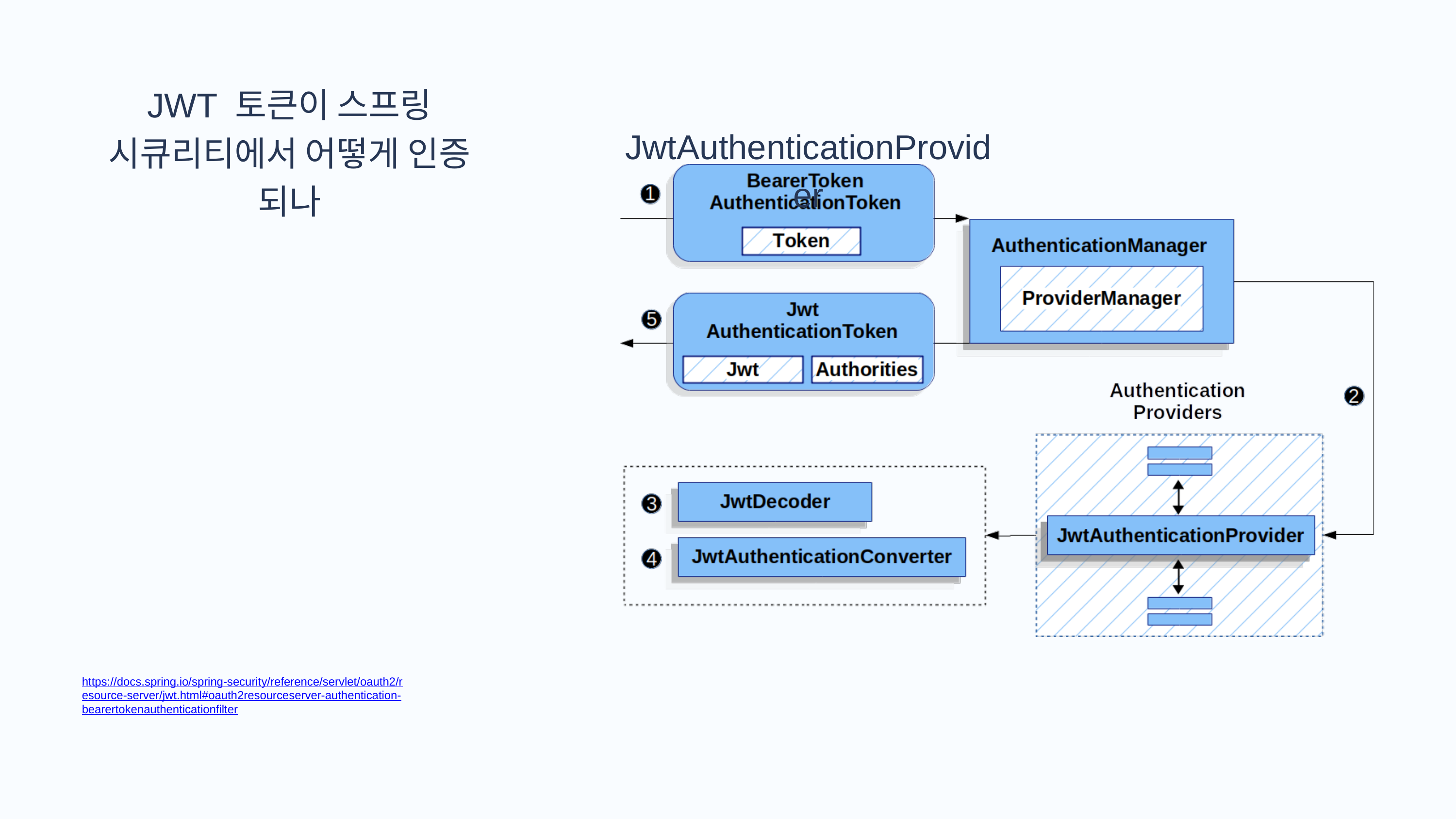

JWT 토큰이 스프링 시큐리티에서 어떻게 인증 되나
JwtAuthenticationProvider

https://docs.spring.io/spring-security/reference/servlet/oauth2/resource-server/jwt.html#oauth2resourceserver-authentication-bearertokenauthenticationfilter